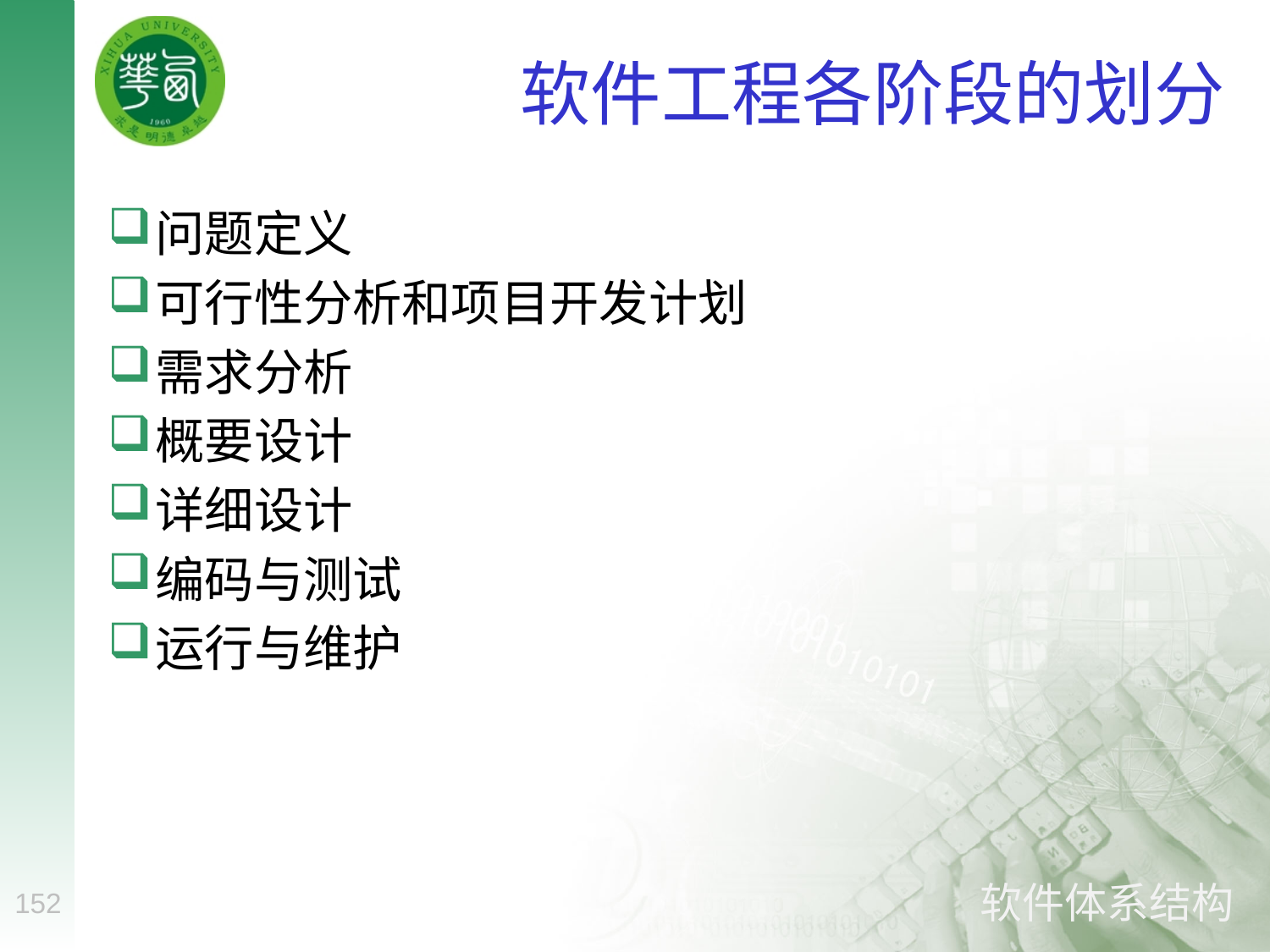

# 软件工程各阶段的划分
问题定义
可行性分析和项目开发计划
需求分析
概要设计
详细设计
编码与测试
运行与维护
152